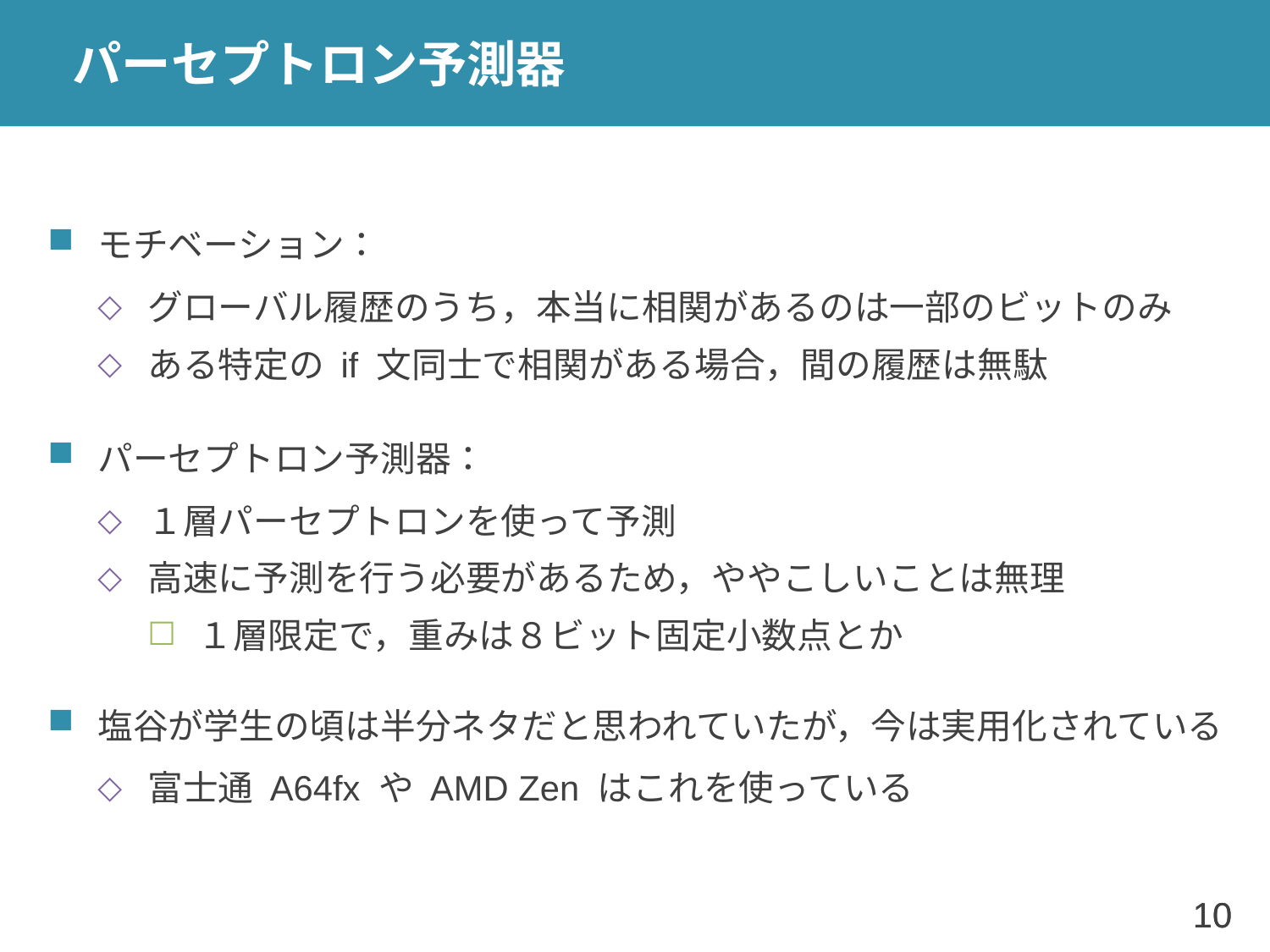

# パーセプトロン予測器
モチベーション：
グローバル履歴のうち，本当に相関があるのは一部のビットのみ
ある特定の if 文同士で相関がある場合，間の履歴は無駄
パーセプトロン予測器：
１層パーセプトロンを使って予測
高速に予測を行う必要があるため，ややこしいことは無理
１層限定で，重みは８ビット固定小数点とか
塩谷が学生の頃は半分ネタだと思われていたが，今は実用化されている
富士通 A64fx や AMD Zen はこれを使っている